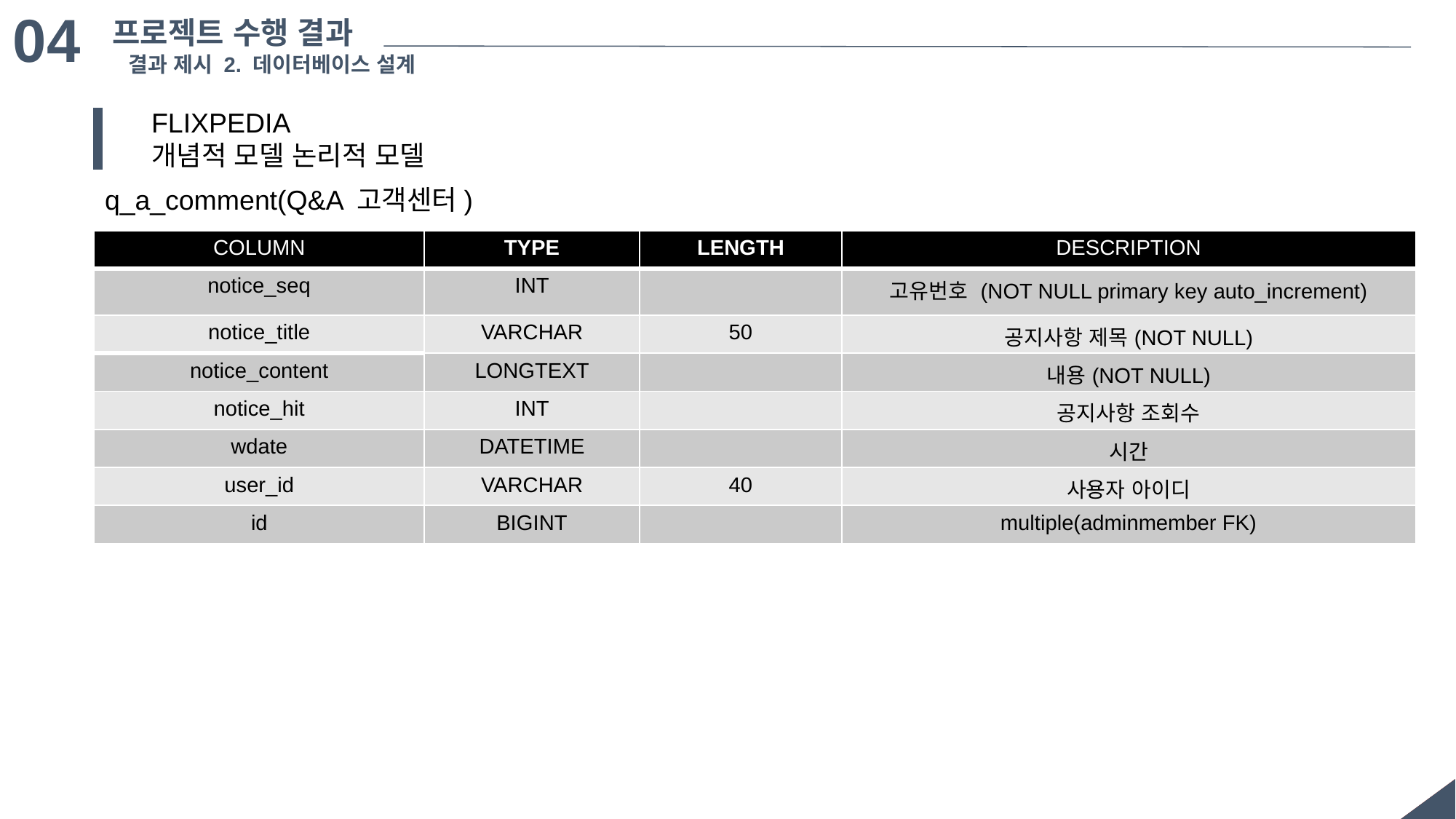

04
프로젝트 수행 결과
결과 제시 2. 데이터베이스 설계
FLIXPEDIA
개념적 모델 논리적 모델

q_a_comment(Q&A 고객센터)
| COLUMN | TYPE | LENGTH | DESCRIPTION |
| --- | --- | --- | --- |
| notice\_seq | INT |  | 고유번호 (NOT NULL primary key auto\_increment) |
| notice\_title | VARCHAR | 50 | 공지사항 제목(NOT NULL) |
| notice\_content | LONGTEXT |  | 내용(NOT NULL) |
| notice\_hit | INT |  | 공지사항 조회수 |
| wdate | DATETIME |  | 시간 |
| user\_id | VARCHAR | 40 | 사용자 아이디 |
| id | BIGINT |  | multiple(adminmember FK) |